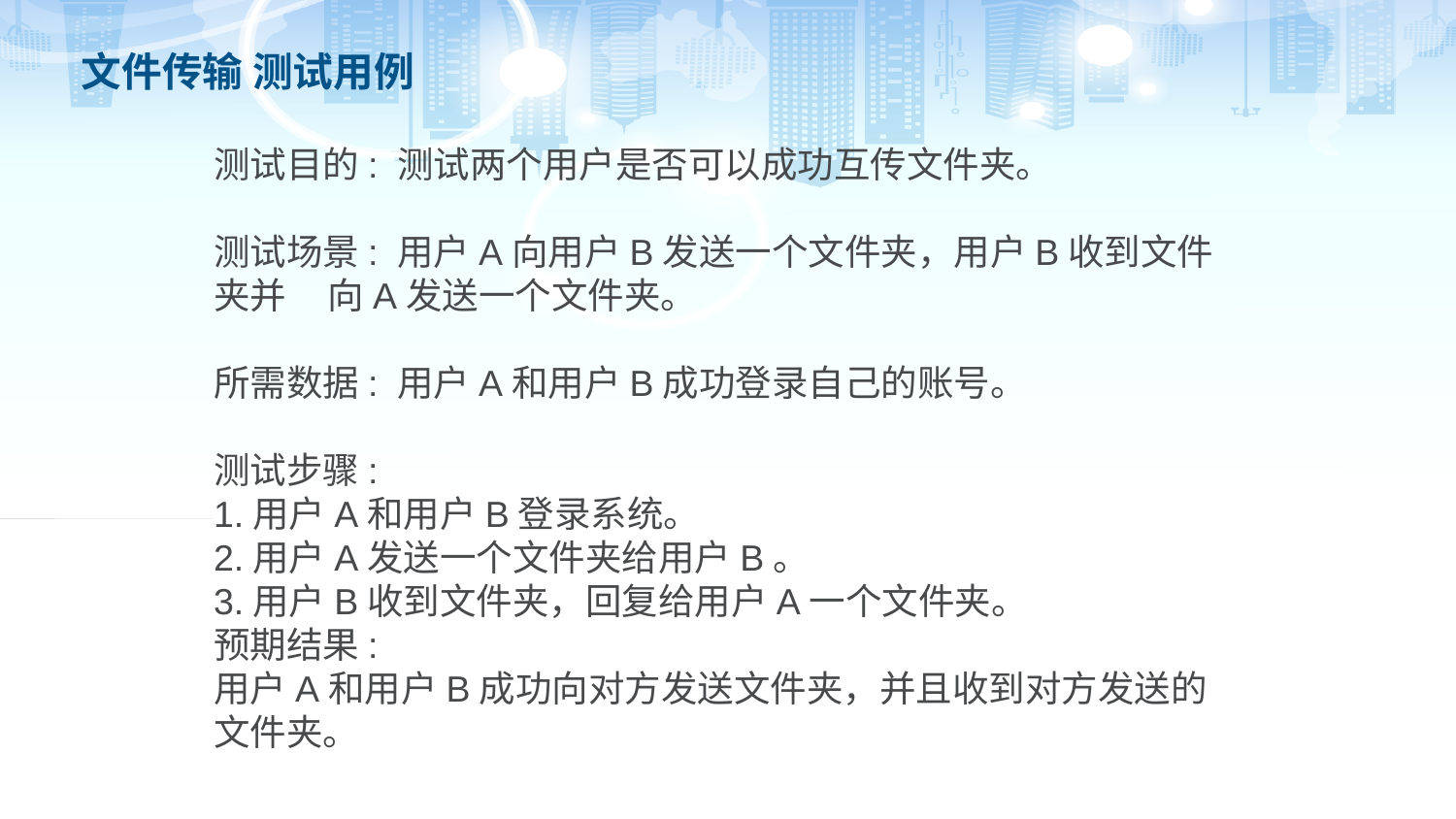

# 文件传输 测试用例
测试目的: 测试两个用户是否可以成功互传文件夹。

测试场景: 用户A向用户B发送一个文件夹，用户B收到文件夹并     向A发送一个文件夹。

所需数据: 用户A和用户B成功登录自己的账号。

测试步骤:
1.用户A和用户B登录系统。
2.用户A发送一个文件夹给用户B。
3.用户B收到文件夹，回复给用户A一个文件夹。
预期结果:
用户A和用户B成功向对方发送文件夹，并且收到对方发送的文件夹。